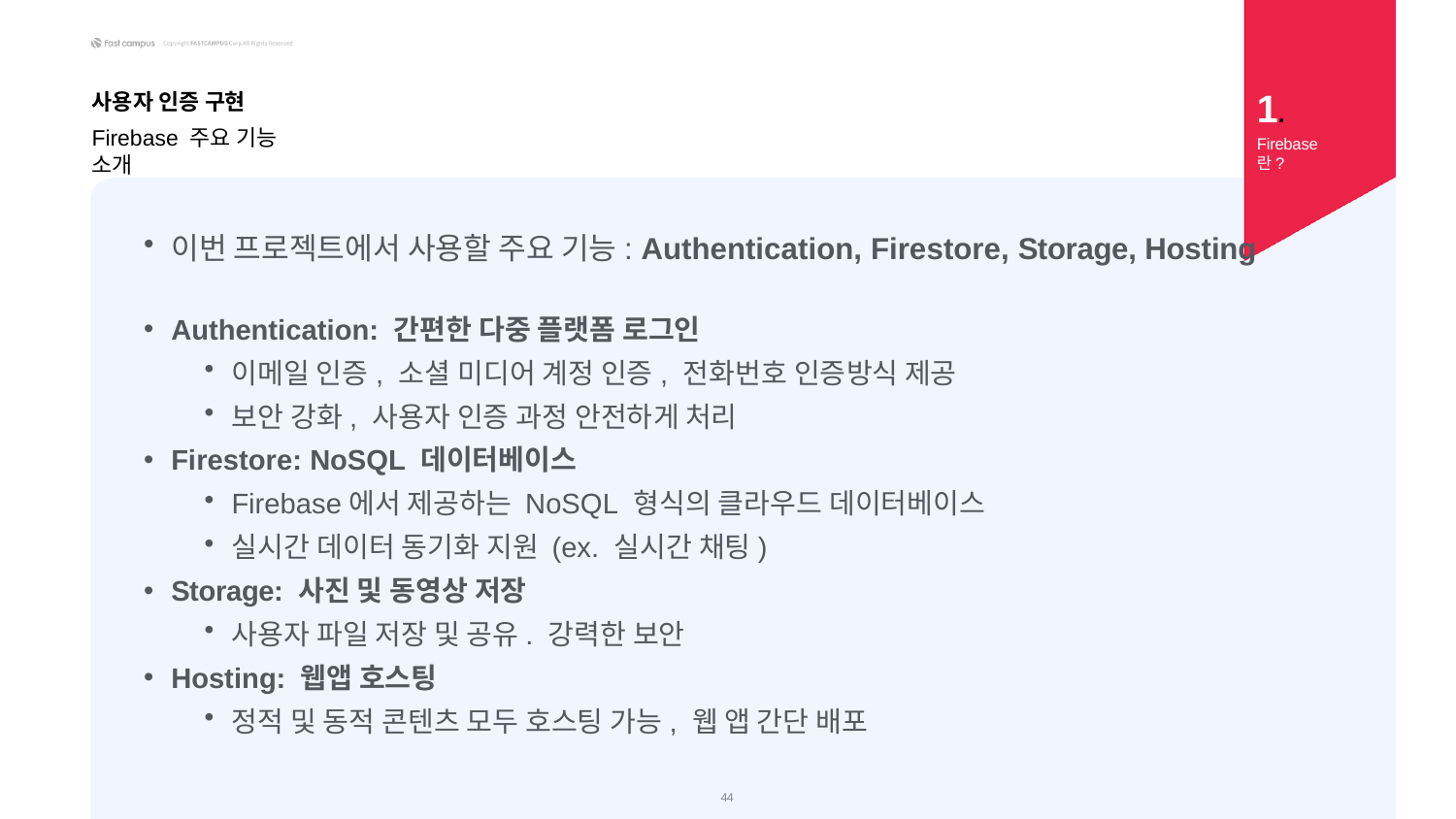

1.
Firebase란?
사용자 인증 구현
Firebase 주요 기능 소개
이번 프로젝트에서 사용할 주요 기능: Authentication, Firestore, Storage, Hosting

Authentication: 간편한 다중 플랫폼 로그인
이메일 인증, 소셜 미디어 계정 인증, 전화번호 인증방식 제공
보안 강화, 사용자 인증 과정 안전하게 처리
Firestore: NoSQL 데이터베이스
Firebase에서 제공하는 NoSQL 형식의 클라우드 데이터베이스
실시간 데이터 동기화 지원 (ex. 실시간 채팅)
Storage: 사진 및 동영상 저장
사용자 파일 저장 및 공유. 강력한 보안
Hosting: 웹앱 호스팅
정적 및 동적 콘텐츠 모두 호스팅 가능, 웹 앱 간단 배포
44